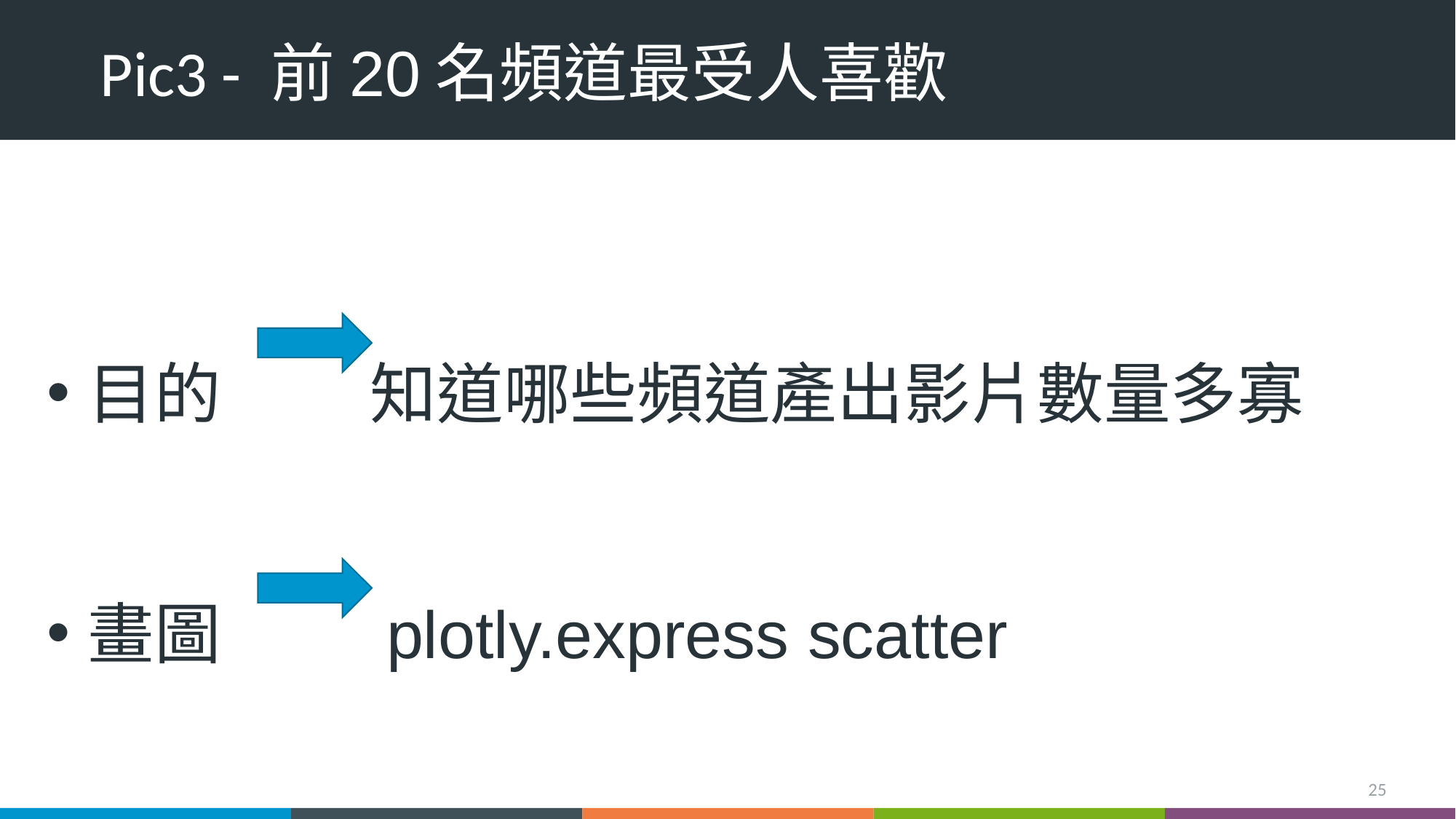

# Pic3 - 前20名頻道最受人喜歡
目的          知道哪些頻道產出影片數量多寡
畫圖          plotly.express scatter

25